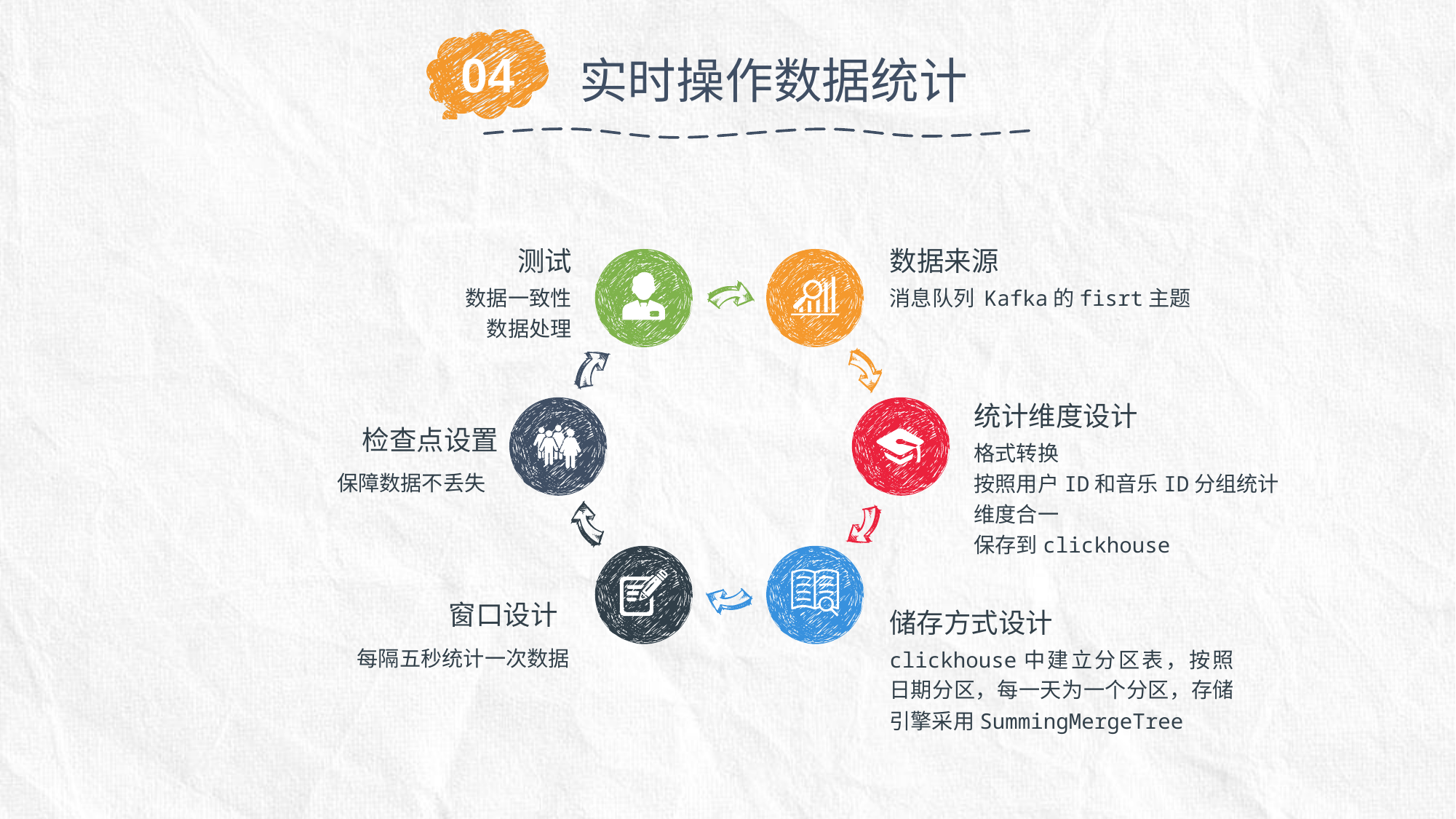

04
实时操作数据统计

测试
数据一致性
数据处理

数据来源
消息队列 Kafka的fisrt主题

统计维度设计
格式转换
按照用户ID和音乐ID分组统计
维度合一
保存到clickhouse
检查点设置

保障数据不丢失
窗口设计
每隔五秒统计一次数据
储存方式设计
clickhouse中建立分区表，按照日期分区，每一天为一个分区，存储引擎采用SummingMergeTree